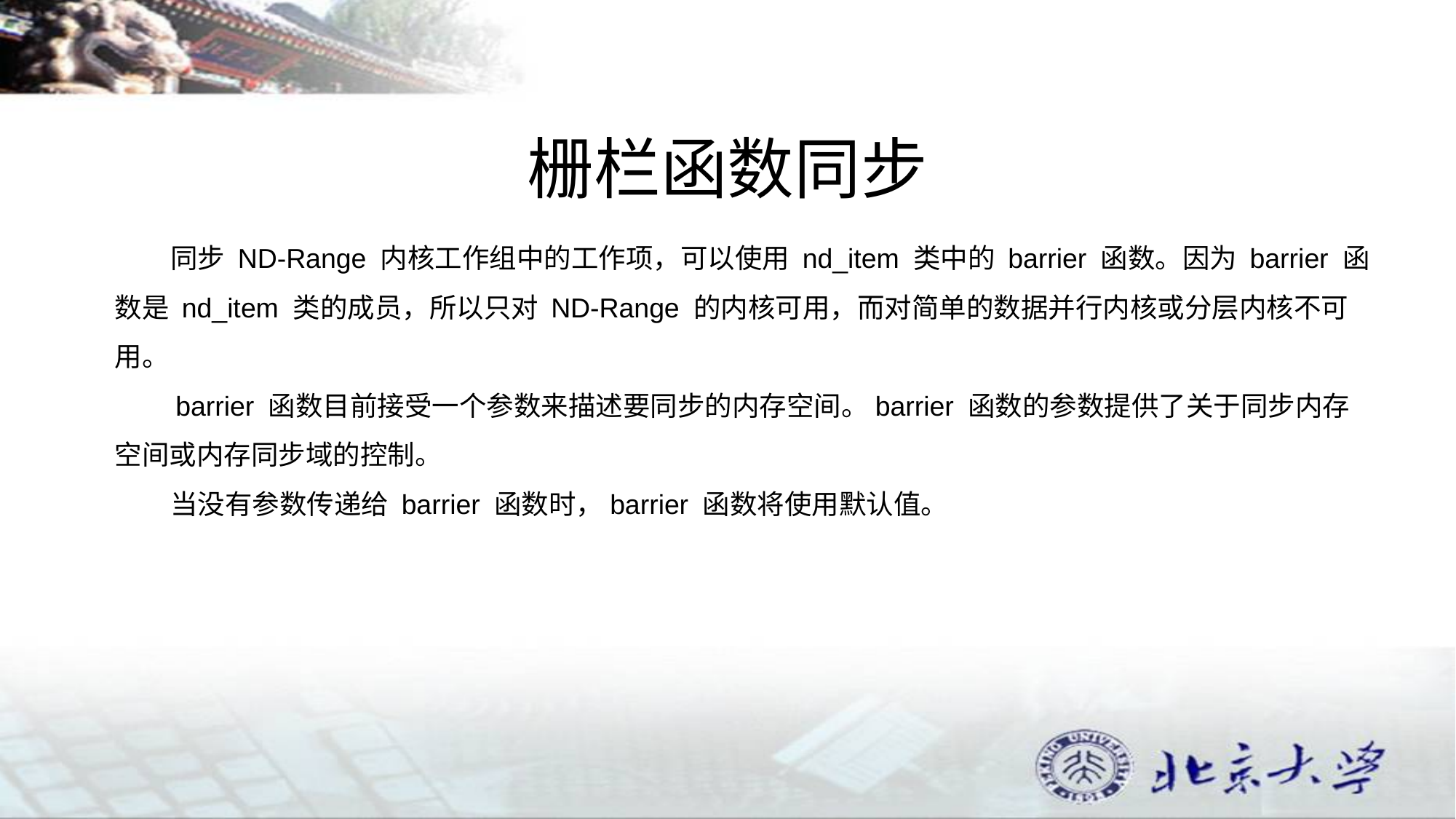

# 栅栏函数同步
        同步 ND-Range 内核工作组中的工作项，可以使用 nd_item 类中的 barrier 函数。因为 barrier 函数是 nd_item 类的成员，所以只对 ND-Range 的内核可用，而对简单的数据并行内核或分层内核不可用。
        barrier 函数目前接受一个参数来描述要同步的内存空间。barrier 函数的参数提供了关于同步内存空间或内存同步域的控制。
        当没有参数传递给 barrier 函数时，barrier 函数将使用默认值。